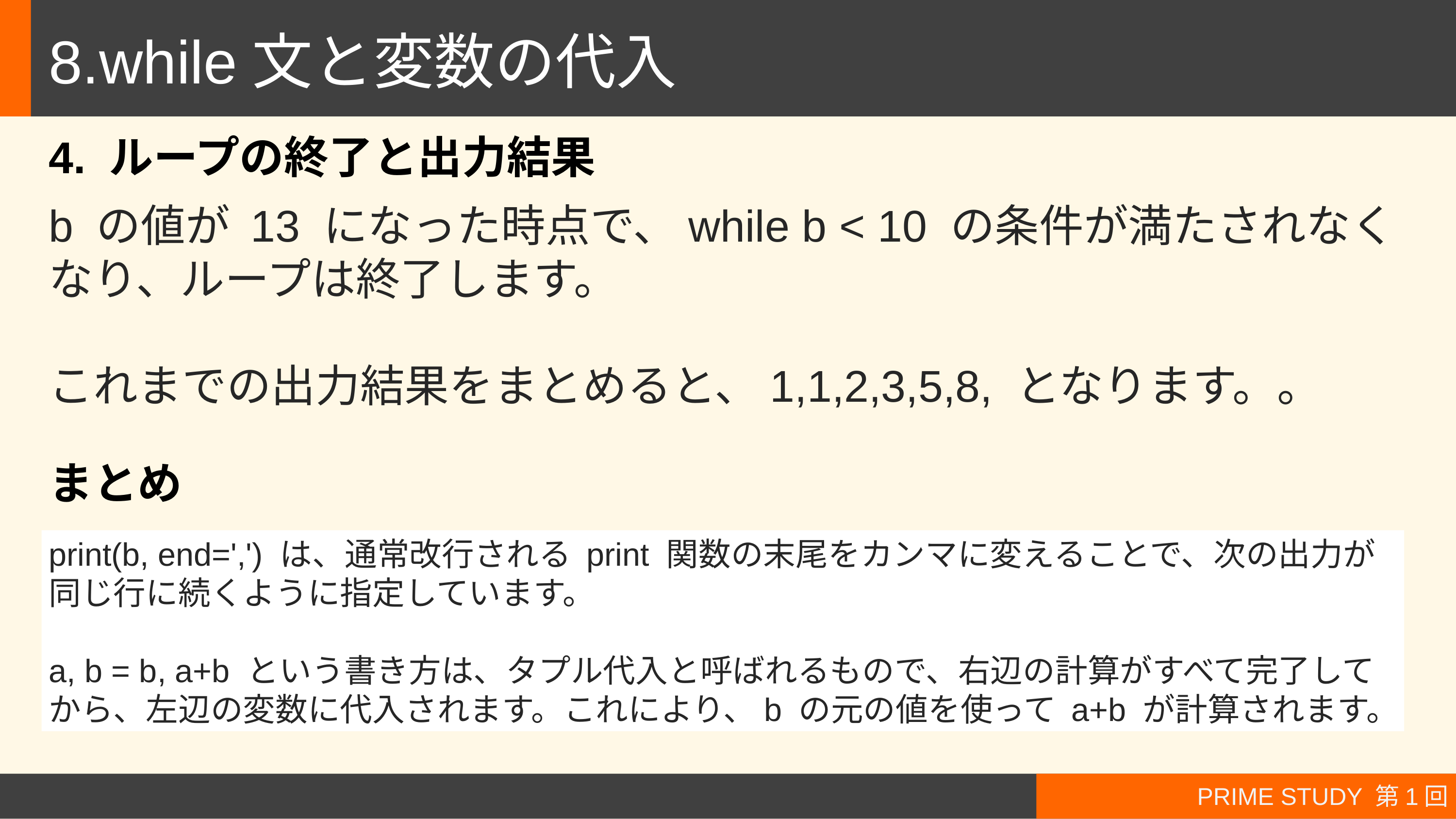

# 8.while文と変数の代入
4. ループの終了と出力結果
b の値が 13 になった時点で、while b < 10 の条件が満たされなく
なり、ループは終了します。

これまでの出力結果をまとめると、1,1,2,3,5,8, となります。。
まとめ
print(b, end=',') は、通常改行される print 関数の末尾をカンマに変えることで、次の出力が同じ行に続くように指定しています。

a, b = b, a+b という書き方は、タプル代入と呼ばれるもので、右辺の計算がすべて完了してから、左辺の変数に代入されます。これにより、b の元の値を使って a+b が計算されます。
PRIME STUDY 第1回